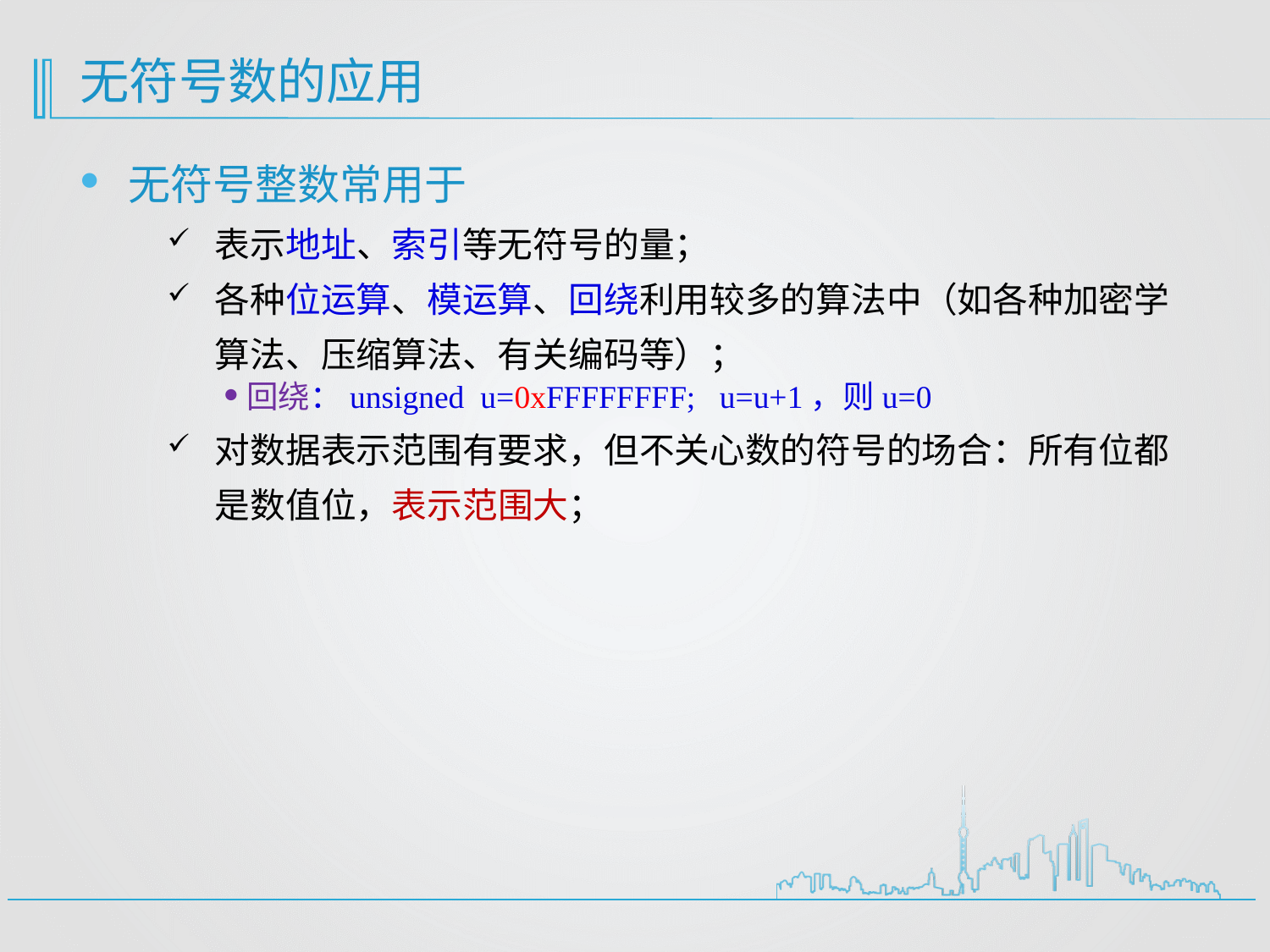

# 无符号数的应用
无符号整数常用于
表示地址、索引等无符号的量；
各种位运算、模运算、回绕利用较多的算法中（如各种加密学算法、压缩算法、有关编码等）；
回绕：unsigned  u=0xFFFFFFFF;   u=u+1，则u=0
对数据表示范围有要求，但不关心数的符号的场合：所有位都是数值位，表示范围大；